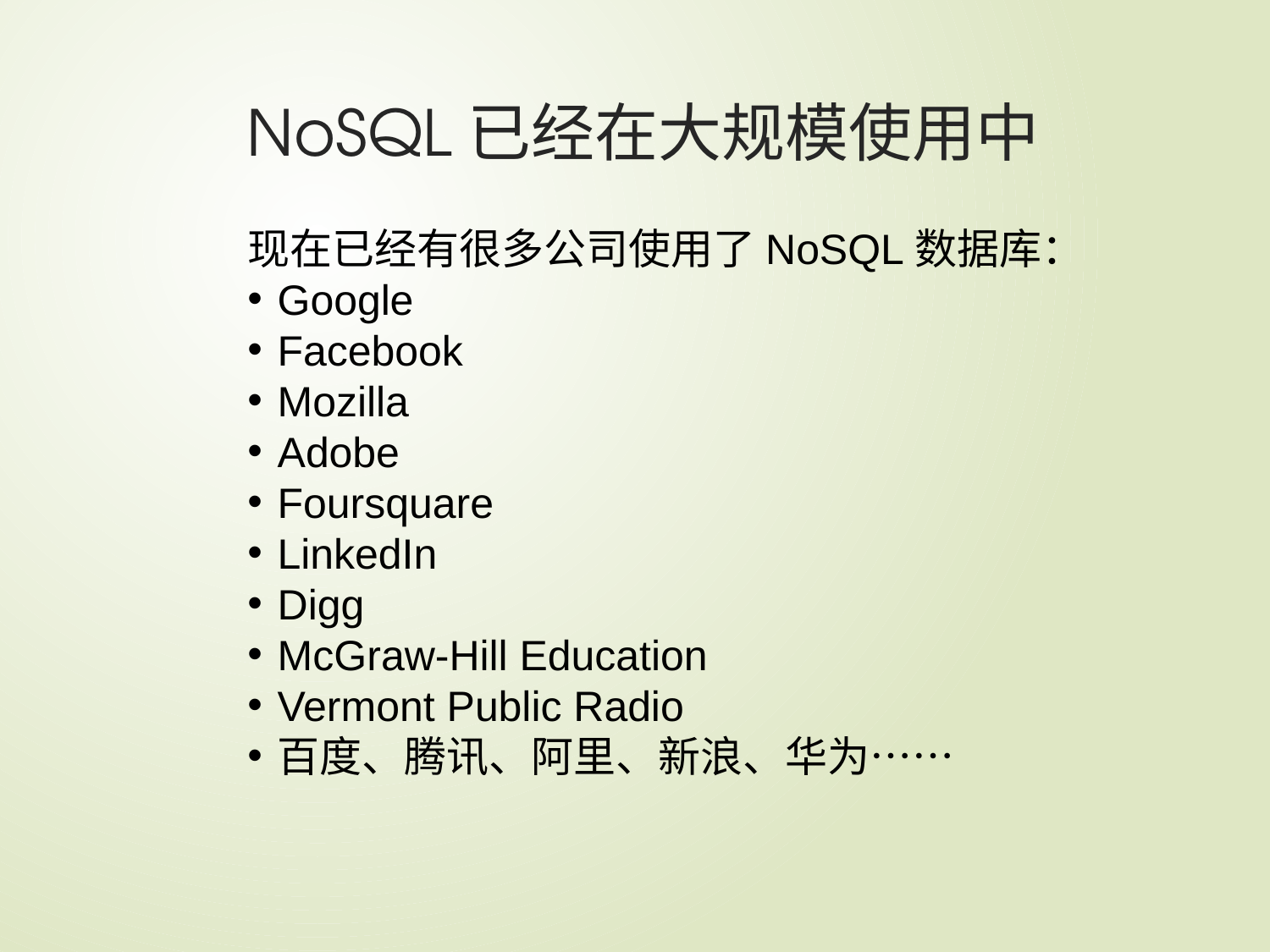

# NoSQL已经在大规模使用中
现在已经有很多公司使用了NoSQL数据库：
Google
Facebook
Mozilla
Adobe
Foursquare
LinkedIn
Digg
McGraw-Hill Education
Vermont Public Radio
百度、腾讯、阿里、新浪、华为……